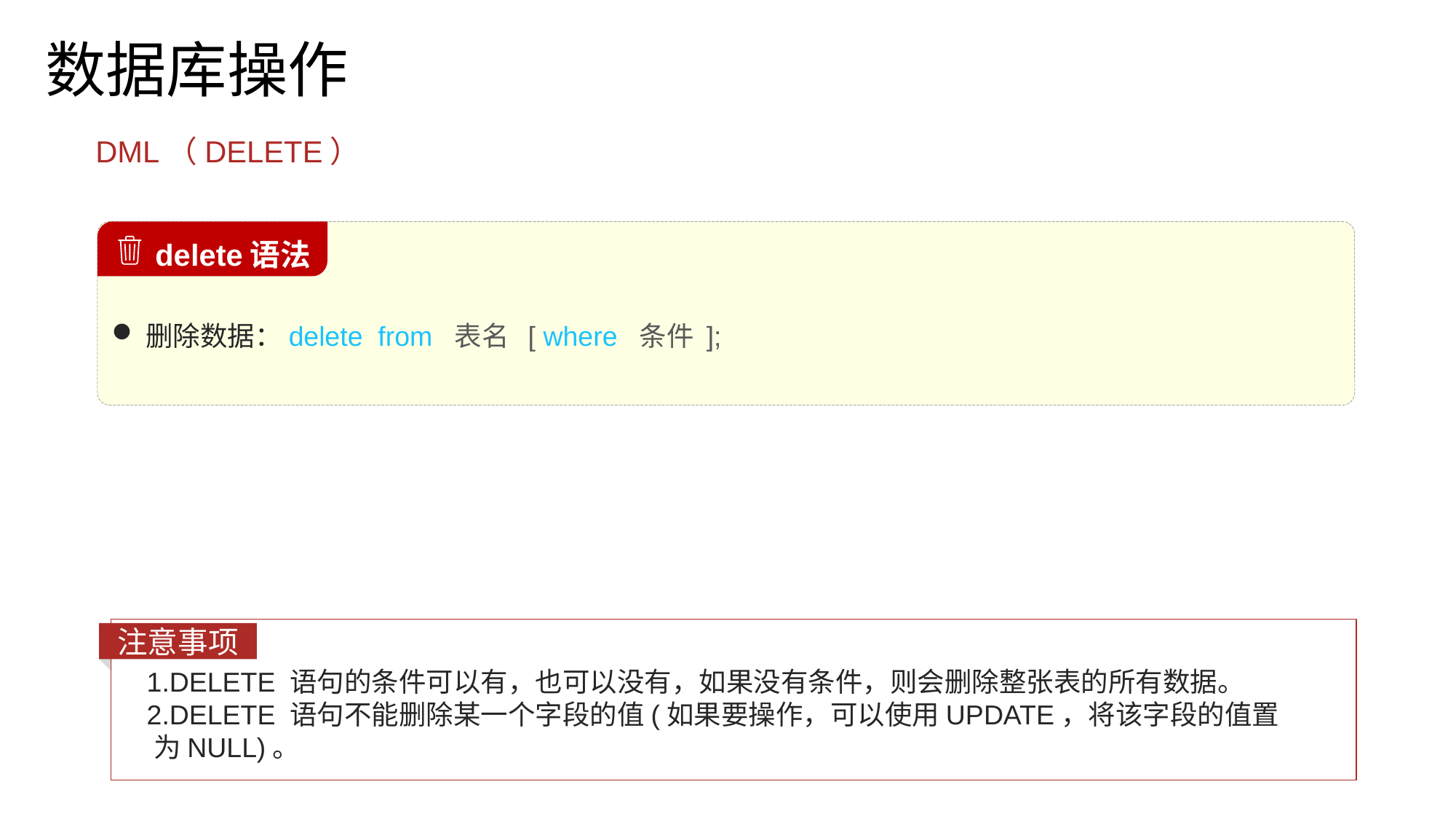

数据库操作
DML（DELETE）

删除数据：delete  from  表名  [ where  条件 ];

      delete语法

注意事项

DELETE 语句的条件可以有，也可以没有，如果没有条件，则会删除整张表的所有数据。
DELETE 语句不能删除某一个字段的值(如果要操作，可以使用UPDATE，将该字段的值置为NULL)。